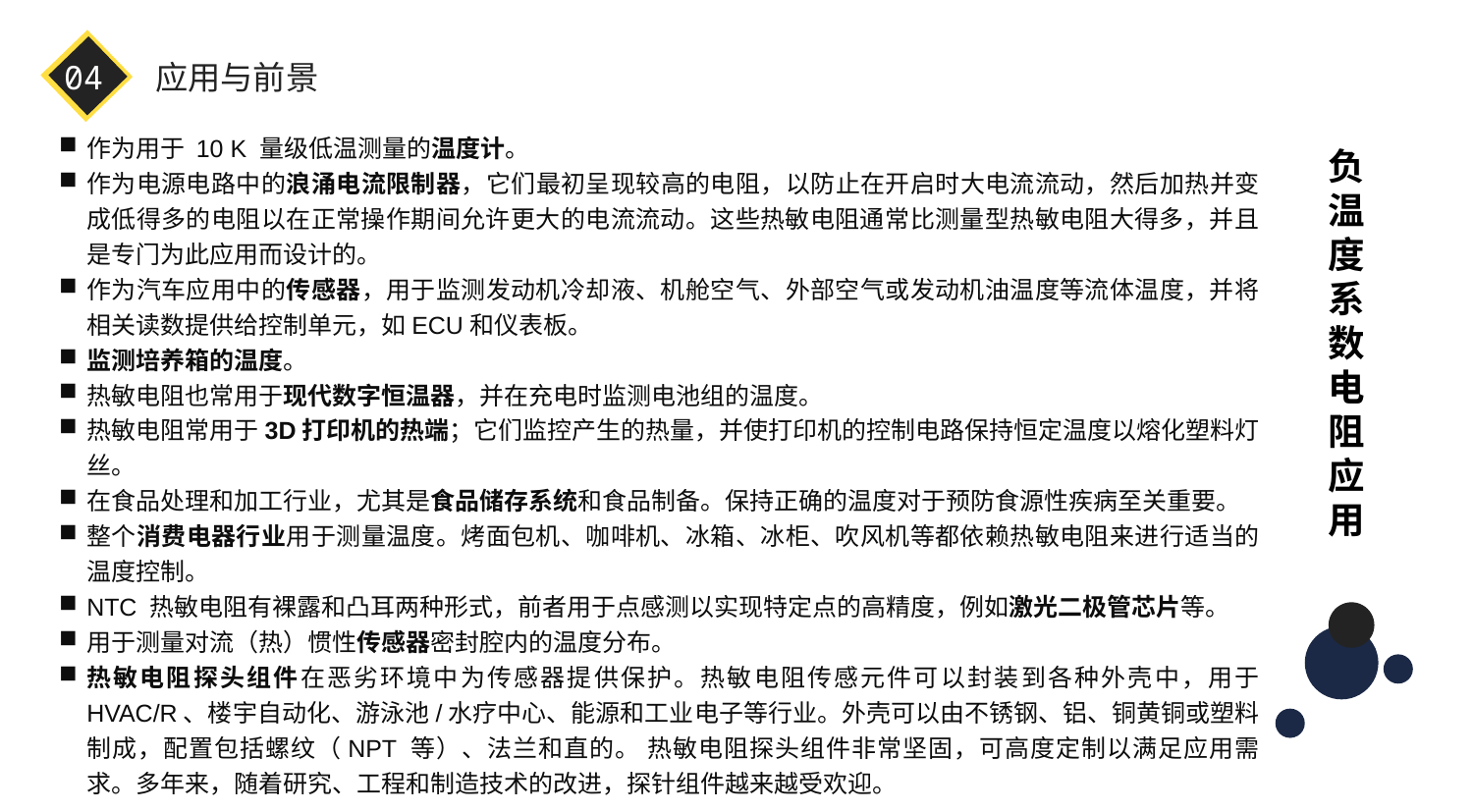

04
应用与前景
作为用于 10 K 量级低温测量的温度计。
作为电源电路中的浪涌电流限制器，它们最初呈现较高的电阻，以防止在开启时大电流流动，然后加热并变成低得多的电阻以在正常操作期间允许更大的电流流动。这些热敏电阻通常比测量型热敏电阻大得多，并且是专门为此应用而设计的。
作为汽车应用中的传感器，用于监测发动机冷却液、机舱空气、外部空气或发动机油温度等流体温度，并将相关读数提供给控制单元，如ECU和仪表板。
监测培养箱的温度。
热敏电阻也常用于现代数字恒温器，并在充电时监测电池组的温度。
热敏电阻常用于3D打印机的热端；它们监控产生的热量，并使打印机的控制电路保持恒定温度以熔化塑料灯丝。
在食品处理和加工行业，尤其是食品储存系统和食品制备。保持正确的温度对于预防食源性疾病至关重要。
整个消费电器行业用于测量温度。烤面包机、咖啡机、冰箱、冰柜、吹风机等都依赖热敏电阻来进行适当的温度控制。
NTC 热敏电阻有裸露和凸耳两种形式，前者用于点感测以实现特定点的高精度，例如激光二极管芯片等。
用于测量对流（热）惯性传感器密封腔内的温度分布。
热敏电阻探头组件在恶劣环境中为传感器提供保护。热敏电阻传感元件可以封装到各种外壳中，用于 HVAC/R、楼宇自动化、游泳池/水疗中心、能源和工业电子等行业。外壳可以由不锈钢、铝、铜黄铜或塑料制成，配置包括螺纹（NPT 等）、法兰和直的。 热敏电阻探头组件非常坚固，可高度定制以满足应用需求。多年来，随着研究、工程和制造技术的改进，探针组件越来越受欢迎。
负温度系数电阻应用